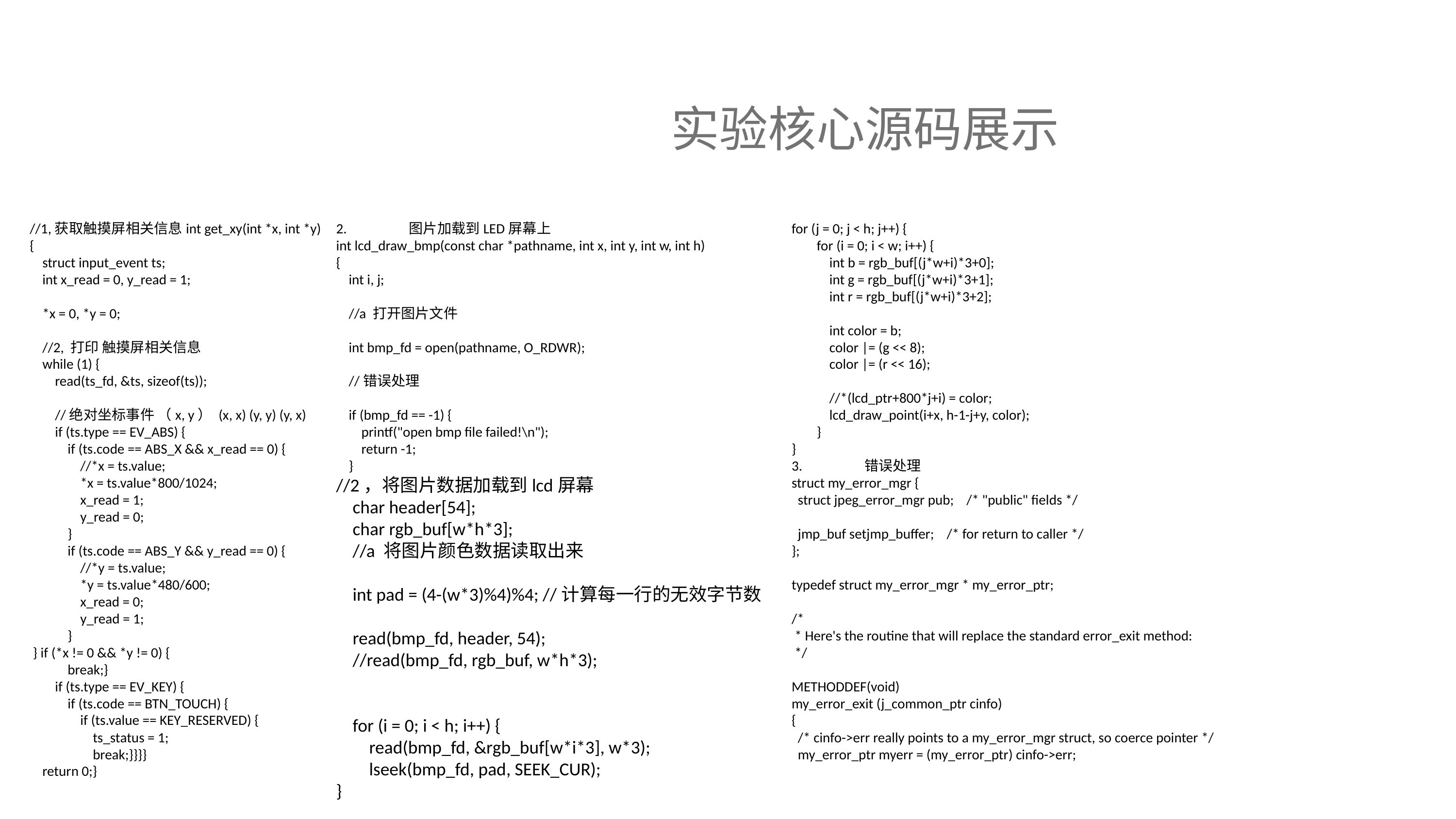

实验核心源码展示
//1,获取触摸屏相关信息int get_xy(int *x, int *y)
{
    struct input_event ts;
    int x_read = 0, y_read = 1;

    *x = 0, *y = 0;

    //2, 打印 触摸屏相关信息
    while (1) {
        read(ts_fd, &ts, sizeof(ts));

        //绝对坐标事件 （x, y） (x, x) (y, y) (y, x)
        if (ts.type == EV_ABS) {
            if (ts.code == ABS_X && x_read == 0) {
                //*x = ts.value;
                *x = ts.value*800/1024;
                x_read = 1;
                y_read = 0;
            }
            if (ts.code == ABS_Y && y_read == 0) {
                //*y = ts.value;
                *y = ts.value*480/600;
                x_read = 0;
                y_read = 1;
            }
 } if (*x != 0 && *y != 0) {
            break;}
        if (ts.type == EV_KEY) {
            if (ts.code == BTN_TOUCH) {
                if (ts.value == KEY_RESERVED) {
                    ts_status = 1;
                    break;}}}}
    return 0;}

2.	图片加载到LED屏幕上
int lcd_draw_bmp(const char *pathname, int x, int y, int w, int h)
{
    int i, j;

    //a 打开图片文件

    int bmp_fd = open(pathname, O_RDWR);

    //错误处理

    if (bmp_fd == -1) {
        printf("open bmp file failed!\n");
        return -1;
    }
//2，将图片数据加载到lcd屏幕
    char header[54];
    char rgb_buf[w*h*3];
    //a 将图片颜色数据读取出来

    int pad = (4-(w*3)%4)%4; //计算每一行的无效字节数

    read(bmp_fd, header, 54);
    //read(bmp_fd, rgb_buf, w*h*3);

    for (i = 0; i < h; i++) {
        read(bmp_fd, &rgb_buf[w*i*3], w*3);
        lseek(bmp_fd, pad, SEEK_CUR);
}

for (j = 0; j < h; j++) {
        for (i = 0; i < w; i++) {
            int b = rgb_buf[(j*w+i)*3+0];
            int g = rgb_buf[(j*w+i)*3+1];
            int r = rgb_buf[(j*w+i)*3+2];

            int color = b;
            color |= (g << 8);
            color |= (r << 16);

            //*(lcd_ptr+800*j+i) = color;
            lcd_draw_point(i+x, h-1-j+y, color);
        }
}
3.	错误处理
struct my_error_mgr {
  struct jpeg_error_mgr pub;    /* "public" fields */

  jmp_buf setjmp_buffer;    /* for return to caller */
};

typedef struct my_error_mgr * my_error_ptr;

/*
 * Here's the routine that will replace the standard error_exit method:
 */

METHODDEF(void)
my_error_exit (j_common_ptr cinfo)
{
  /* cinfo->err really points to a my_error_mgr struct, so coerce pointer */
  my_error_ptr myerr = (my_error_ptr) cinfo->err;